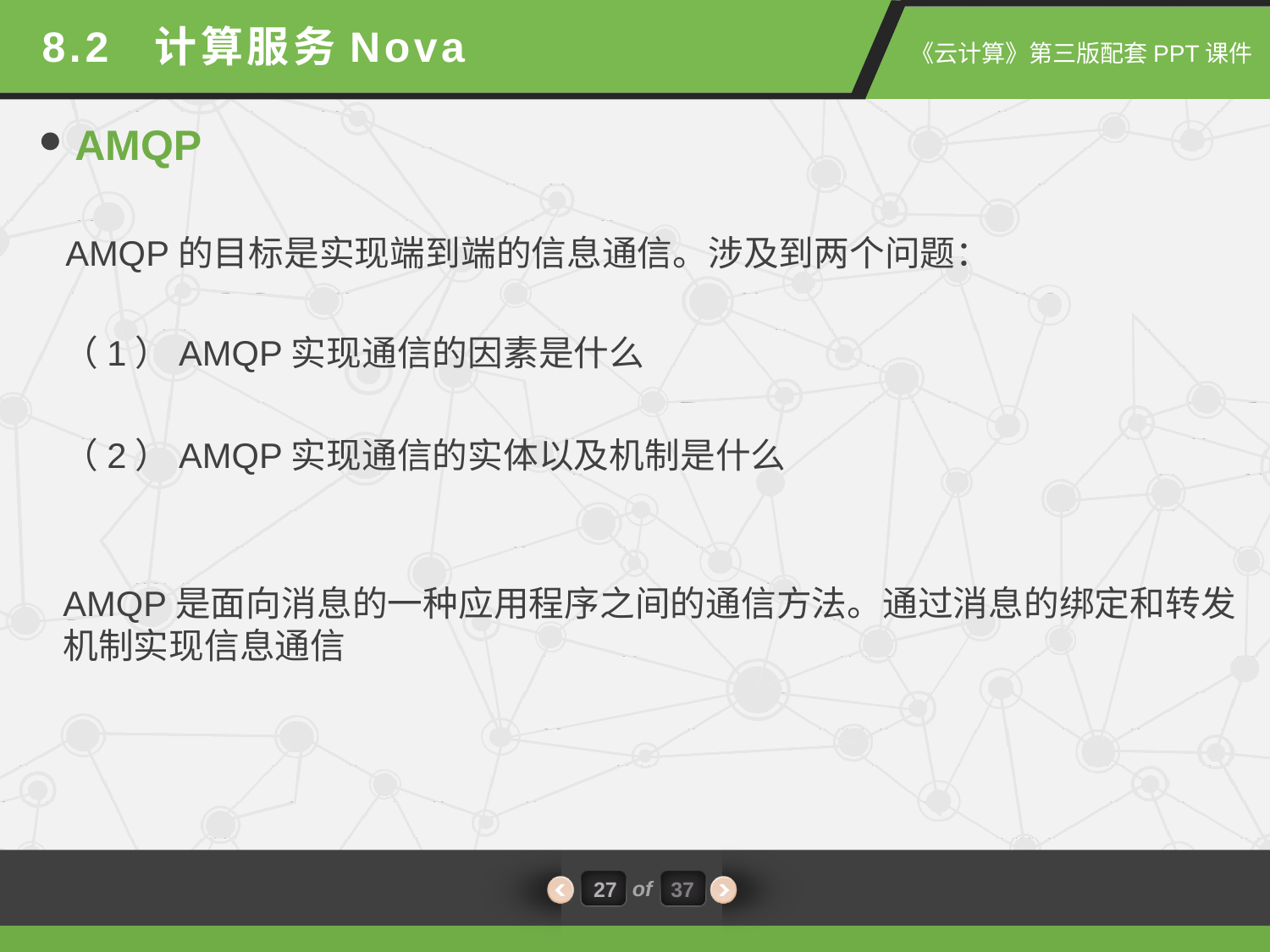

8.2  计算服务Nova
AMQP

AMQP的目标是实现端到端的信息通信。涉及到两个问题：
（1）AMQP实现通信的因素是什么
（2）AMQP实现通信的实体以及机制是什么
AMQP是面向消息的一种应用程序之间的通信方法。通过消息的绑定和转发机制实现信息通信
27